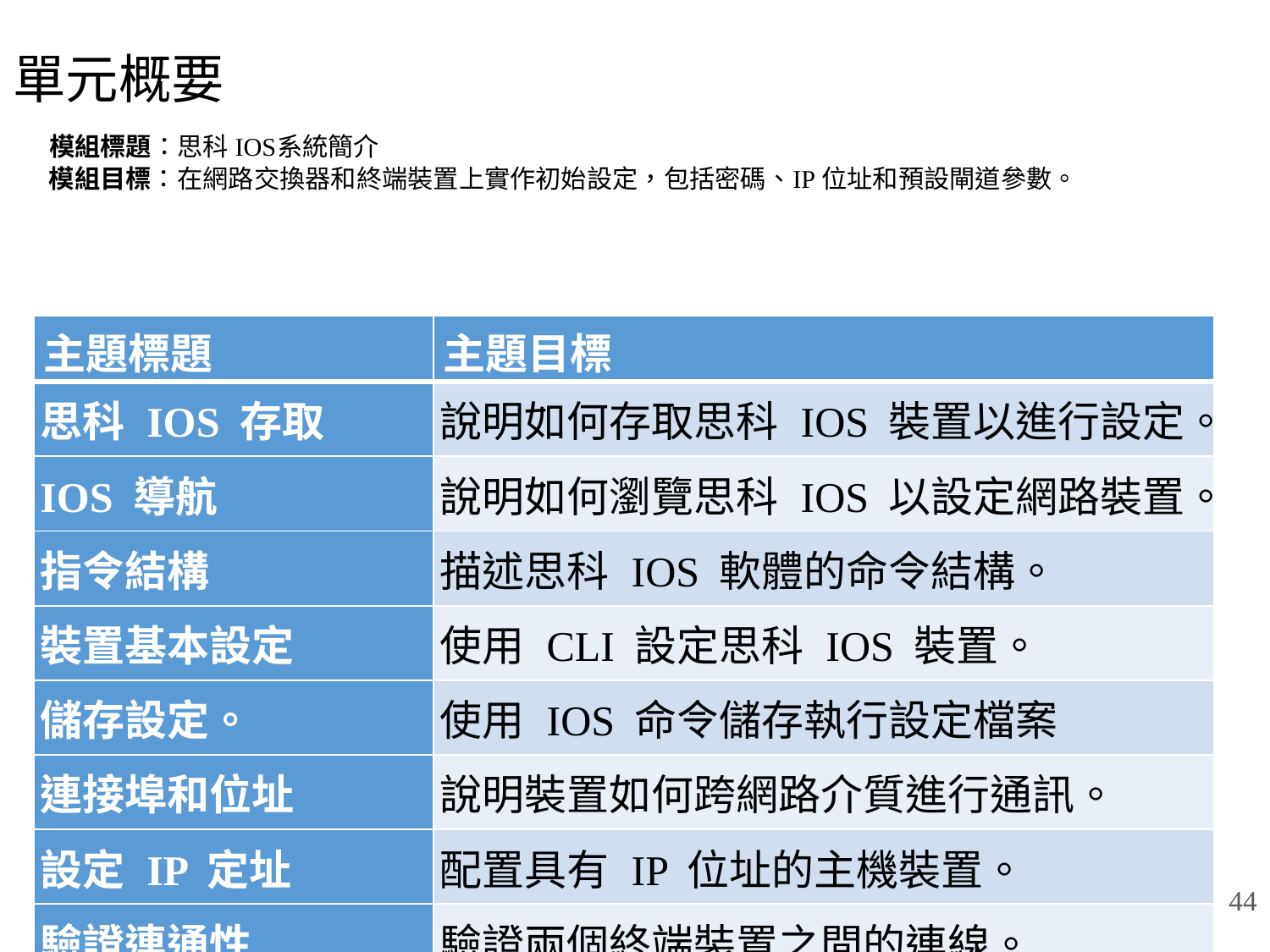

# 單元概要
模組標題：思科 IOS系統簡介
模組目標：在網路交換器和終端裝置上實作初始設定，包括密碼、IP 位址和預設閘道參數。

| 主題標題 | 主題目標 |
| --- | --- |
| 思科 IOS 存取 | 說明如何存取思科 IOS 裝置以進行設定。 |
| IOS 導航 | 說明如何瀏覽思科 IOS 以設定網路裝置。 |
| 指令結構 | 描述思科 IOS 軟體的命令結構。 |
| 裝置基本設定 | 使用 CLI 設定思科 IOS 裝置。 |
| 儲存設定。 | 使用 IOS 命令儲存執行設定檔案 |
| 連接埠和位址 | 說明裝置如何跨網路介質進行通訊。 |
| 設定 IP 定址 | 配置具有 IP 位址的主機裝置。 |
| 驗證連通性 | 驗證兩個終端裝置之間的連線。 |
44